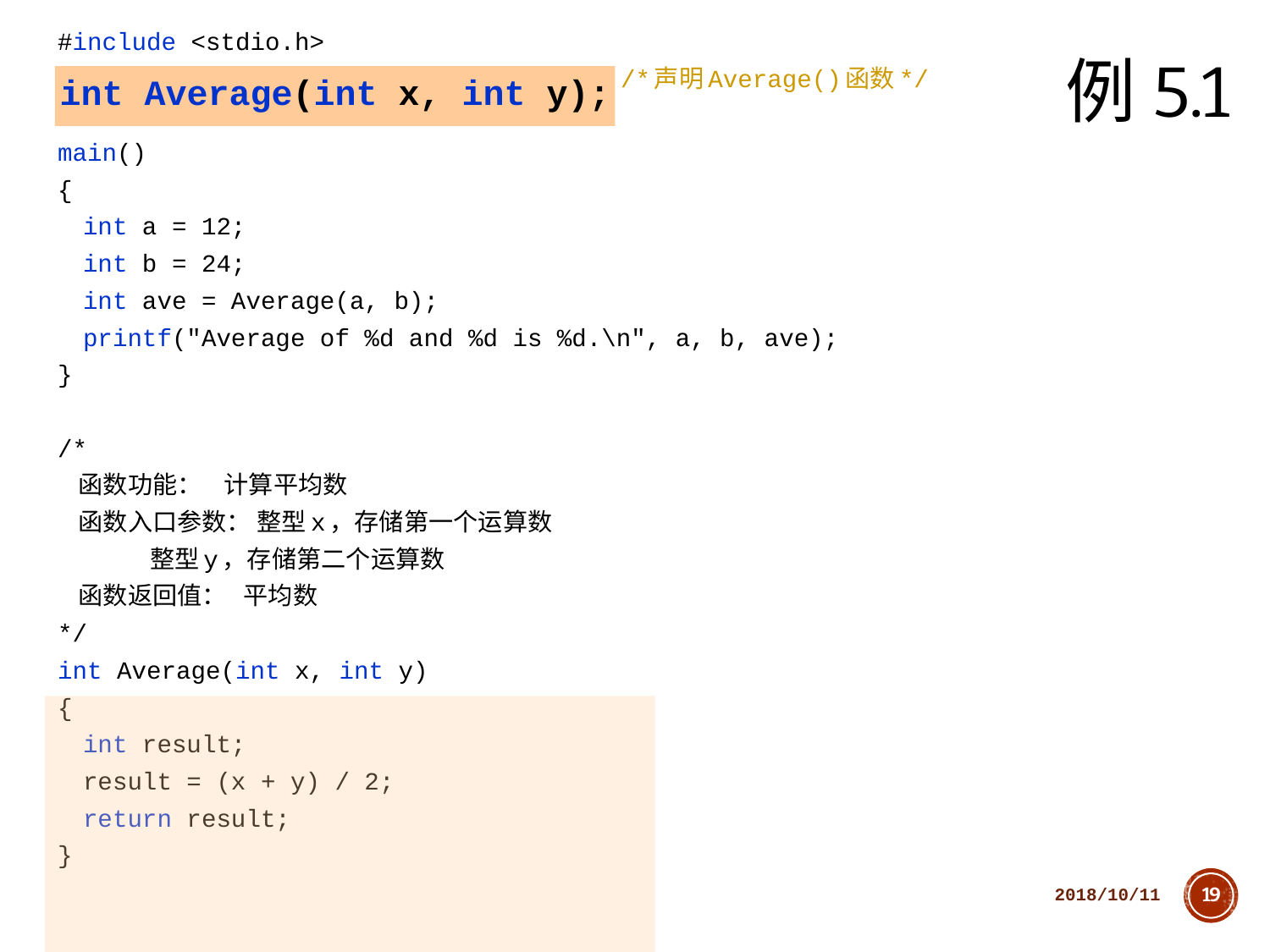

#include <stdio.h>
                           /          /*声明Average()函数*/

main()
{
	int a = 12;
	int b = 24;
	int ave = Average(a, b);
	printf("Average of %d and %d is %d.\n", a, b, ave);
}

/*
   函数功能：    计算平均数
   函数入口参数： 整型x，存储第一个运算数
                整型y，存储第二个运算数
   函数返回值：   平均数
*/
int Average(int x, int y)
{
	int result;
	result = (x + y) / 2;
	return result;
}
# 例5.1
int Average(int x, int y);

2018/10/11
19